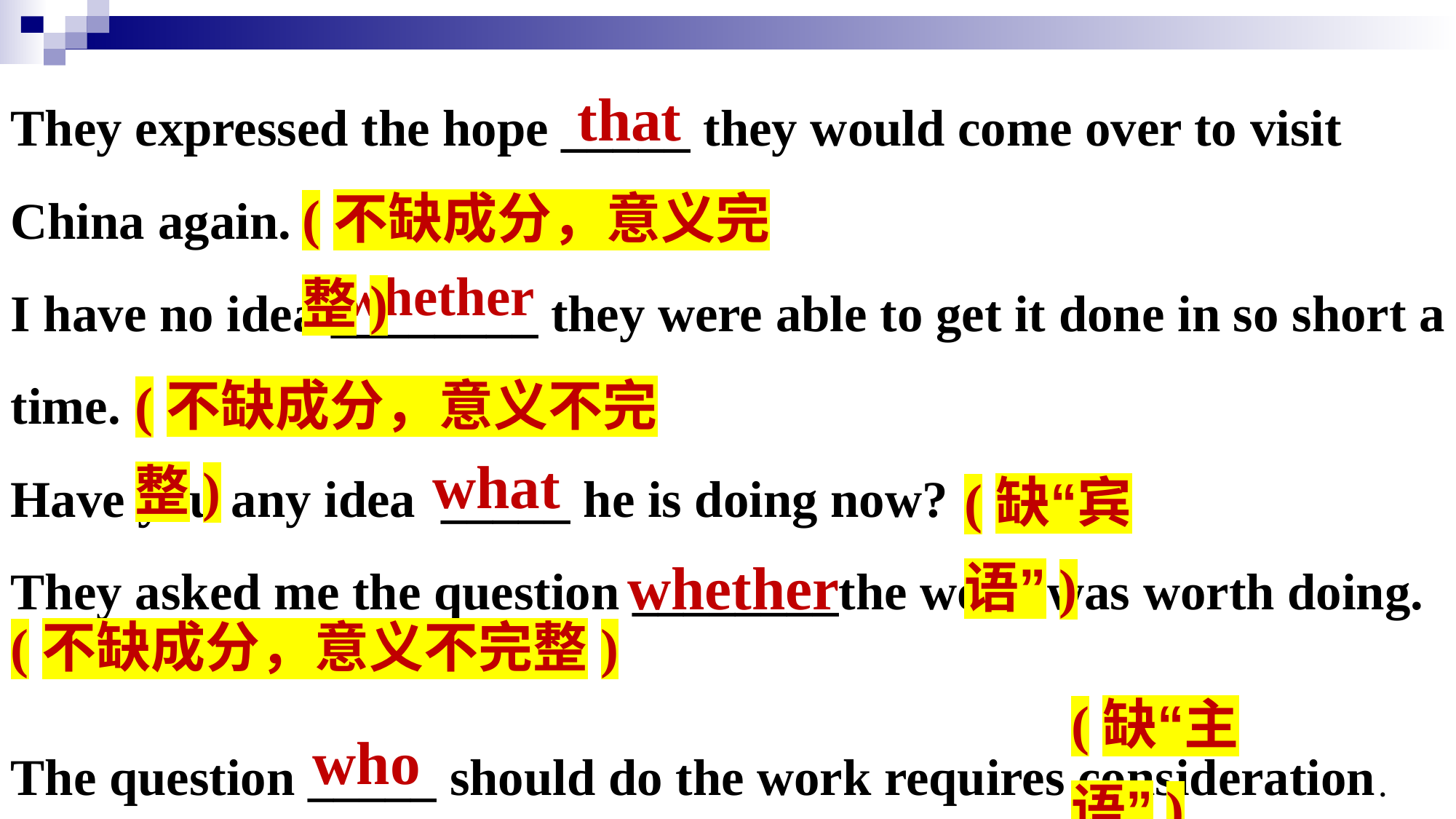

They expressed the hope _____ they would come over to visit China again.
I have no idea ________ they were able to get it done in so short a time.
Have you any idea  _____ he is doing now?
They asked me the question ________the work was worth doing.

The question _____ should do the work requires consideration.
that
(不缺成分，意义完整)
whether
(不缺成分，意义不完整)
what
(缺“宾语”)
whether
(不缺成分，意义不完整)
(缺“主语”)
who